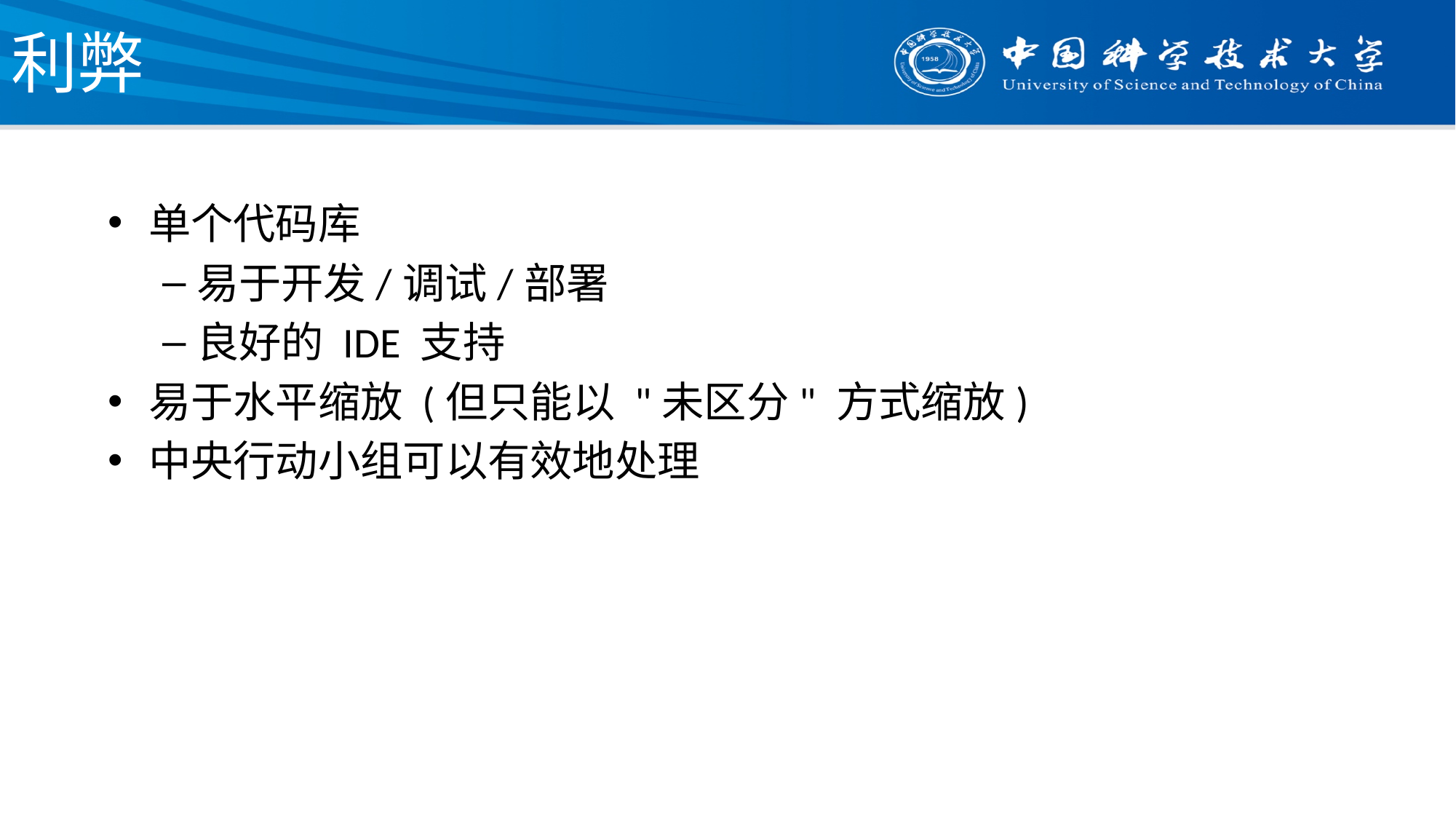

# 利弊
单个代码库
易于开发/调试/部署
良好的 IDE 支持
易于水平缩放 (但只能以 "未区分" 方式缩放)
中央行动小组可以有效地处理